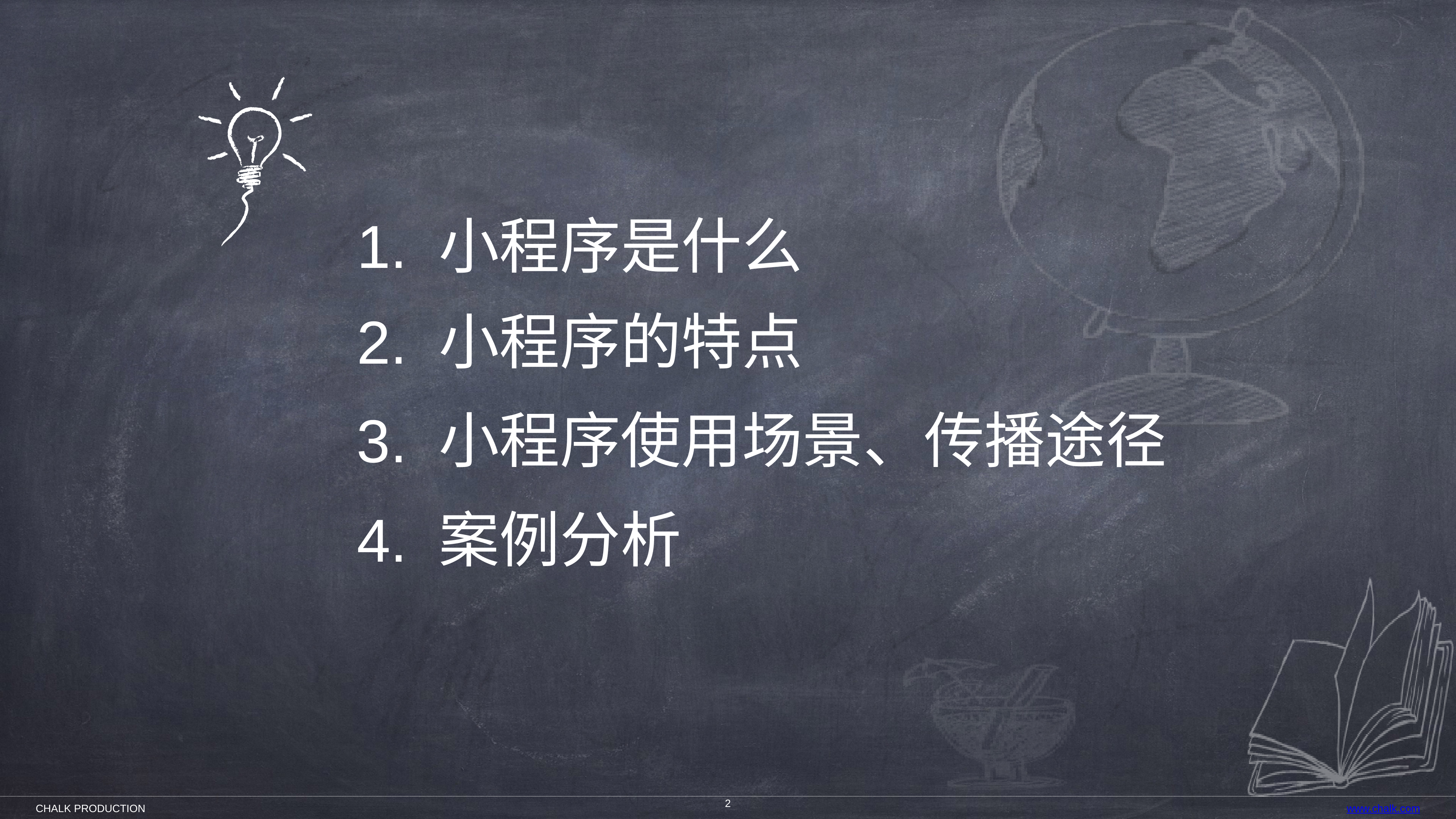

1. 小程序是什么
2. 小程序的特点
3. 小程序使用场景、传播途径
4. 案例分析

2